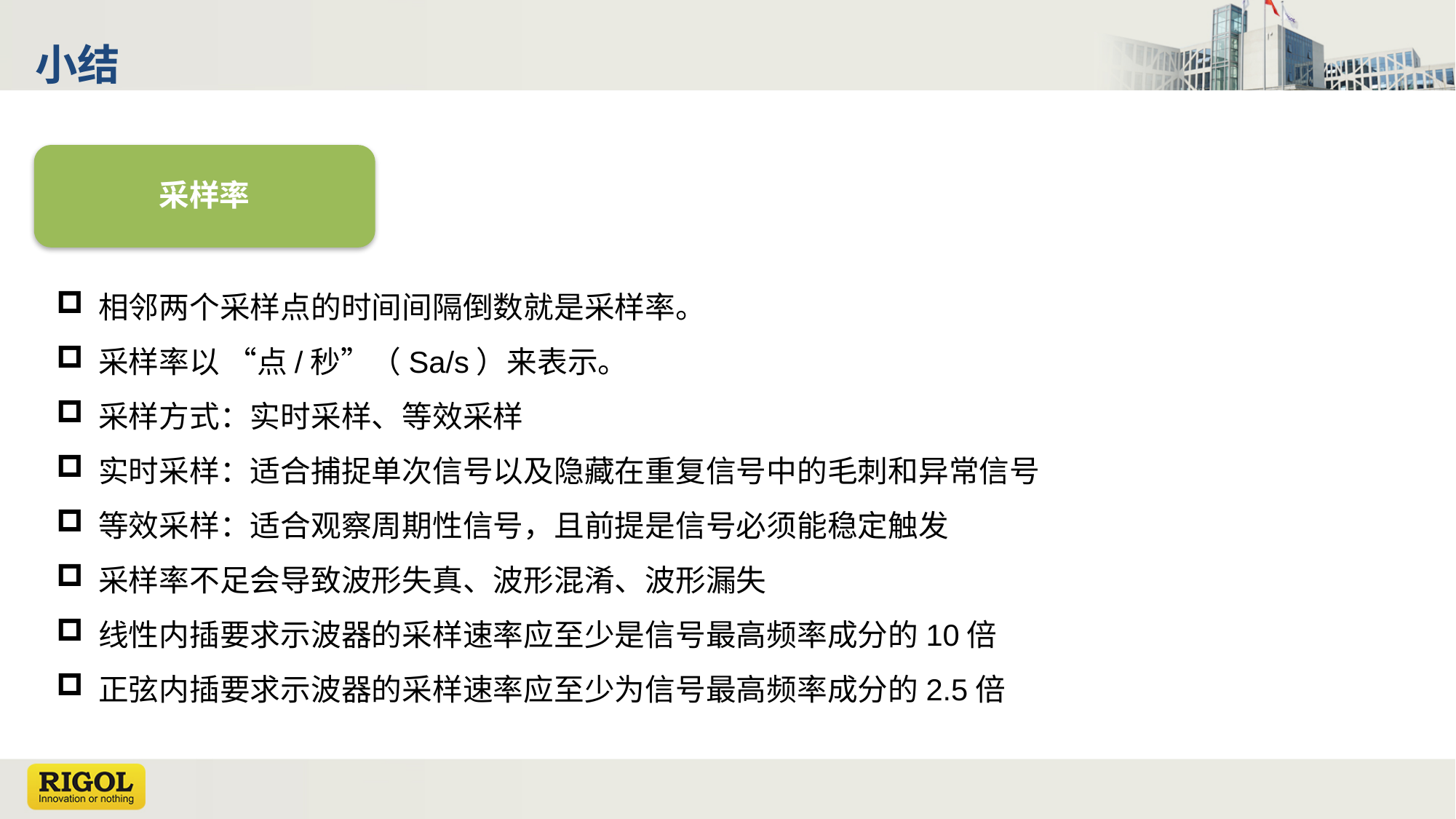

小结

采样率
 相邻两个采样点的时间间隔倒数就是采样率。
 采样率以 “点/秒”（Sa/s）来表示。
 采样方式：实时采样、等效采样
 实时采样：适合捕捉单次信号以及隐藏在重复信号中的毛刺和异常信号
 等效采样：适合观察周期性信号，且前提是信号必须能稳定触发
 采样率不足会导致波形失真、波形混淆、波形漏失
 线性内插要求示波器的采样速率应至少是信号最高频率成分的10倍
 正弦内插要求示波器的采样速率应至少为信号最高频率成分的2.5倍